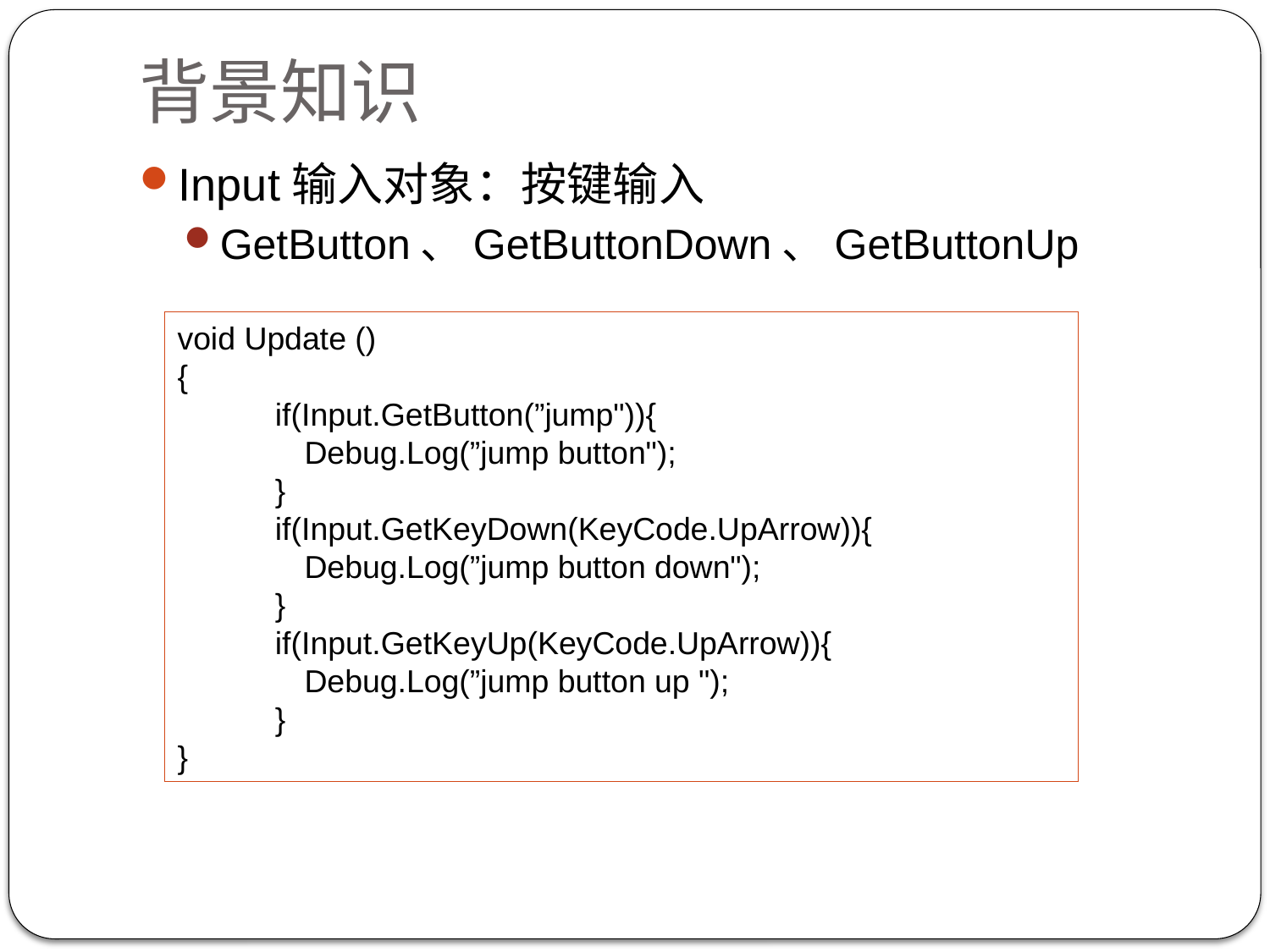

# 背景知识
Input输入对象：按键输入
GetButton、GetButtonDown、GetButtonUp

void Update ()
{
           if(Input.GetButton(”jump")){
	Debug.Log(”jump button");
           }
           if(Input.GetKeyDown(KeyCode.UpArrow)){
	Debug.Log(”jump button down");
           }
           if(Input.GetKeyUp(KeyCode.UpArrow)){
	Debug.Log(”jump button up ");
           }
}